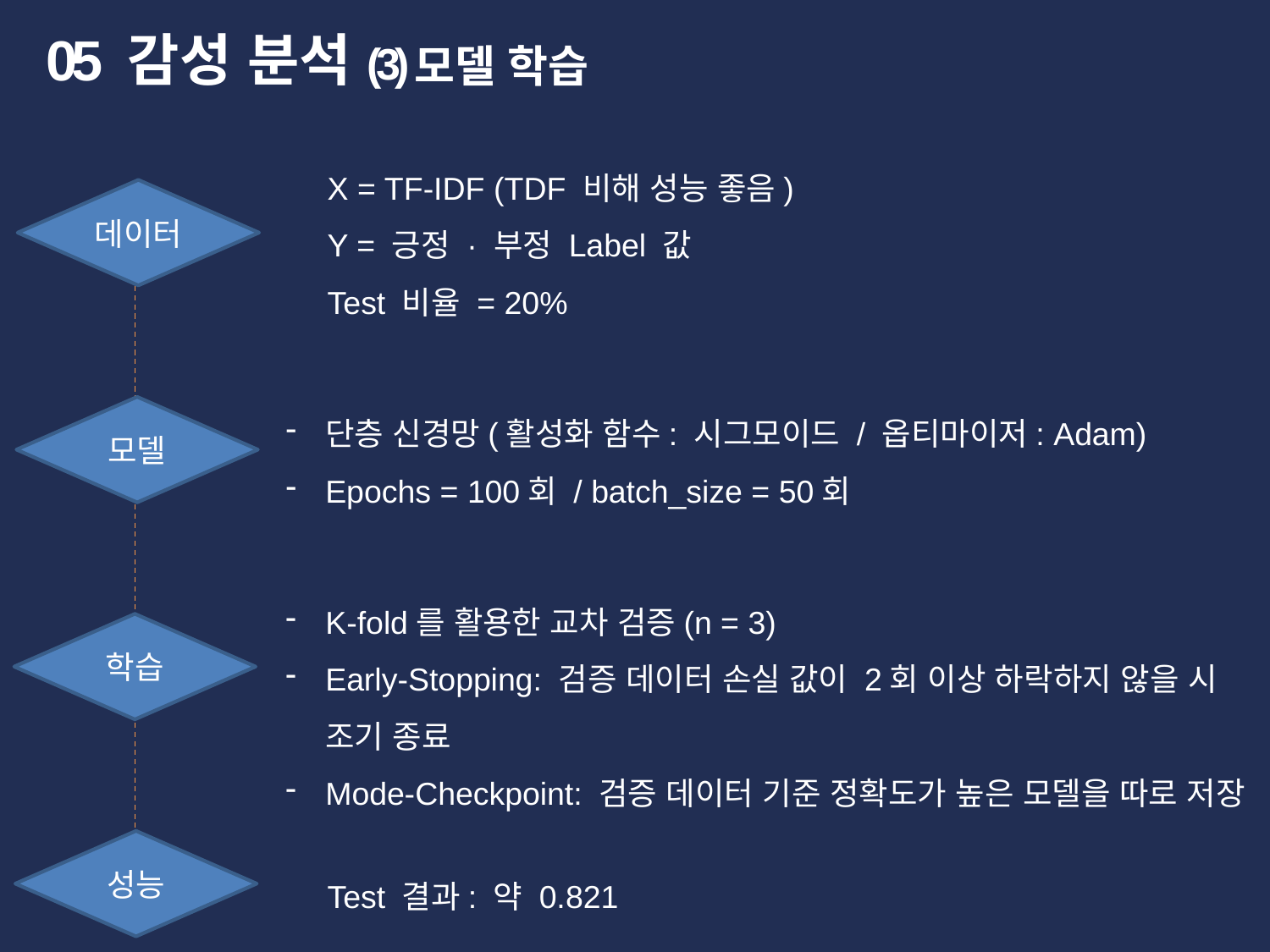

05
감성 분석
(3)
모델 학습
X = TF-IDF (TDF 비해 성능 좋음)
Y = 긍정 · 부정 Label 값
Test 비율 = 20%
데이터
단층 신경망(활성화 함수: 시그모이드 / 옵티마이저: Adam)
Epochs = 100회 / batch_size = 50회
모델
K-fold를 활용한 교차 검증(n = 3)
Early-Stopping: 검증 데이터 손실 값이 2회 이상 하락하지 않을 시 조기 종료
Mode-Checkpoint: 검증 데이터 기준 정확도가 높은 모델을 따로 저장
학습
성능
Test 결과: 약 0.821